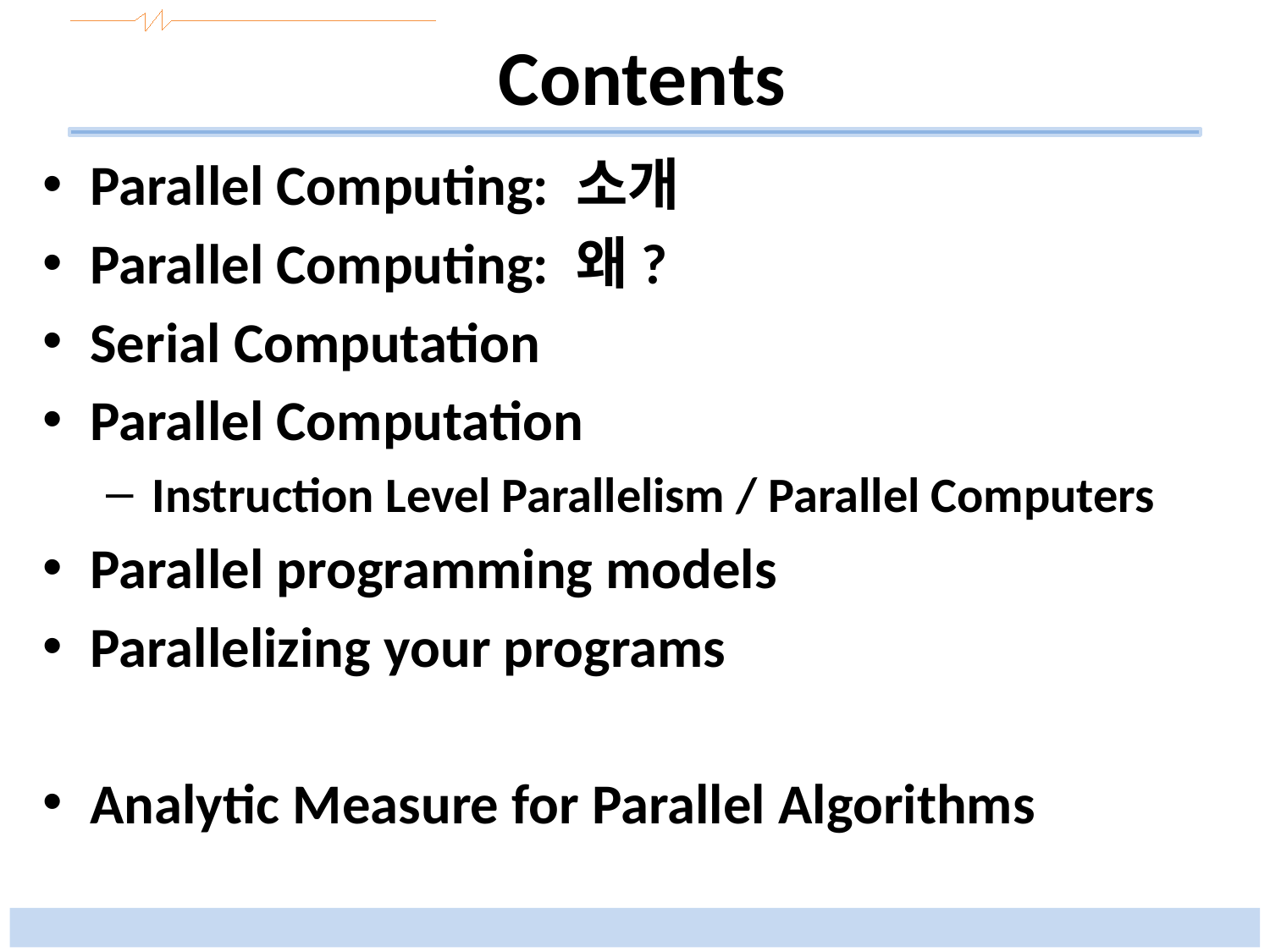

# Contents
Parallel Computing: 소개
Parallel Computing: 왜?
Serial Computation
Parallel Computation
Instruction Level Parallelism / Parallel Computers
Parallel programming models
Parallelizing your programs

Analytic Measure for Parallel Algorithms